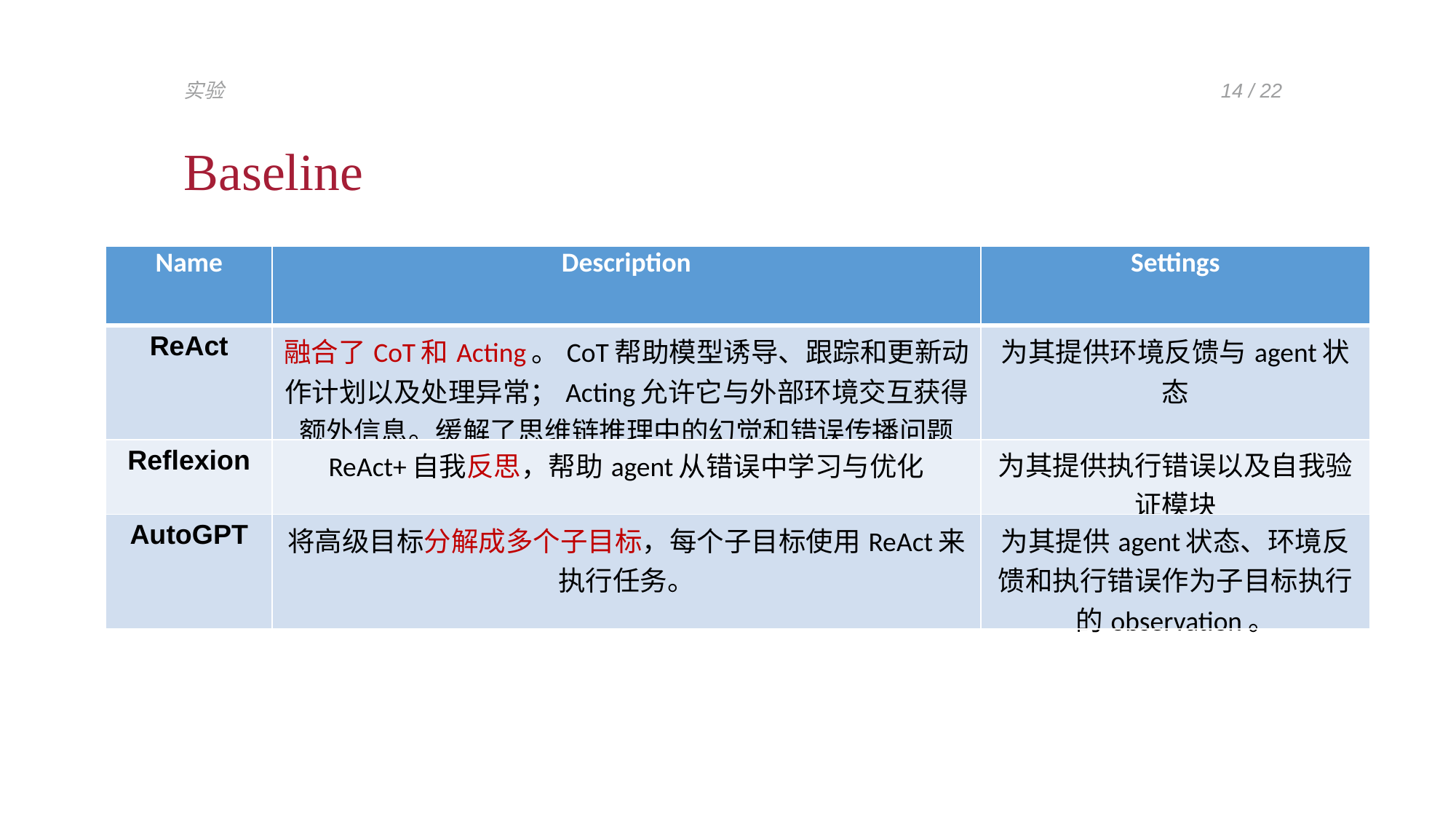

实验
14 / 22
Baseline
| Name | Description | Settings |
| --- | --- | --- |
| ReAct | 融合了CoT和Acting。CoT帮助模型诱导、跟踪和更新动作计划以及处理异常；Acting允许它与外部环境交互获得额外信息。缓解了思维链推理中的幻觉和错误传播问题 | 为其提供环境反馈与agent状态 |
| Reflexion | ReAct+自我反思，帮助agent从错误中学习与优化 | 为其提供执行错误以及自我验证模块 |
| AutoGPT | 将高级目标分解成多个子目标，每个子目标使用ReAct来执行任务。 | 为其提供agent状态、环境反馈和执行错误作为子目标执行的observation。 |